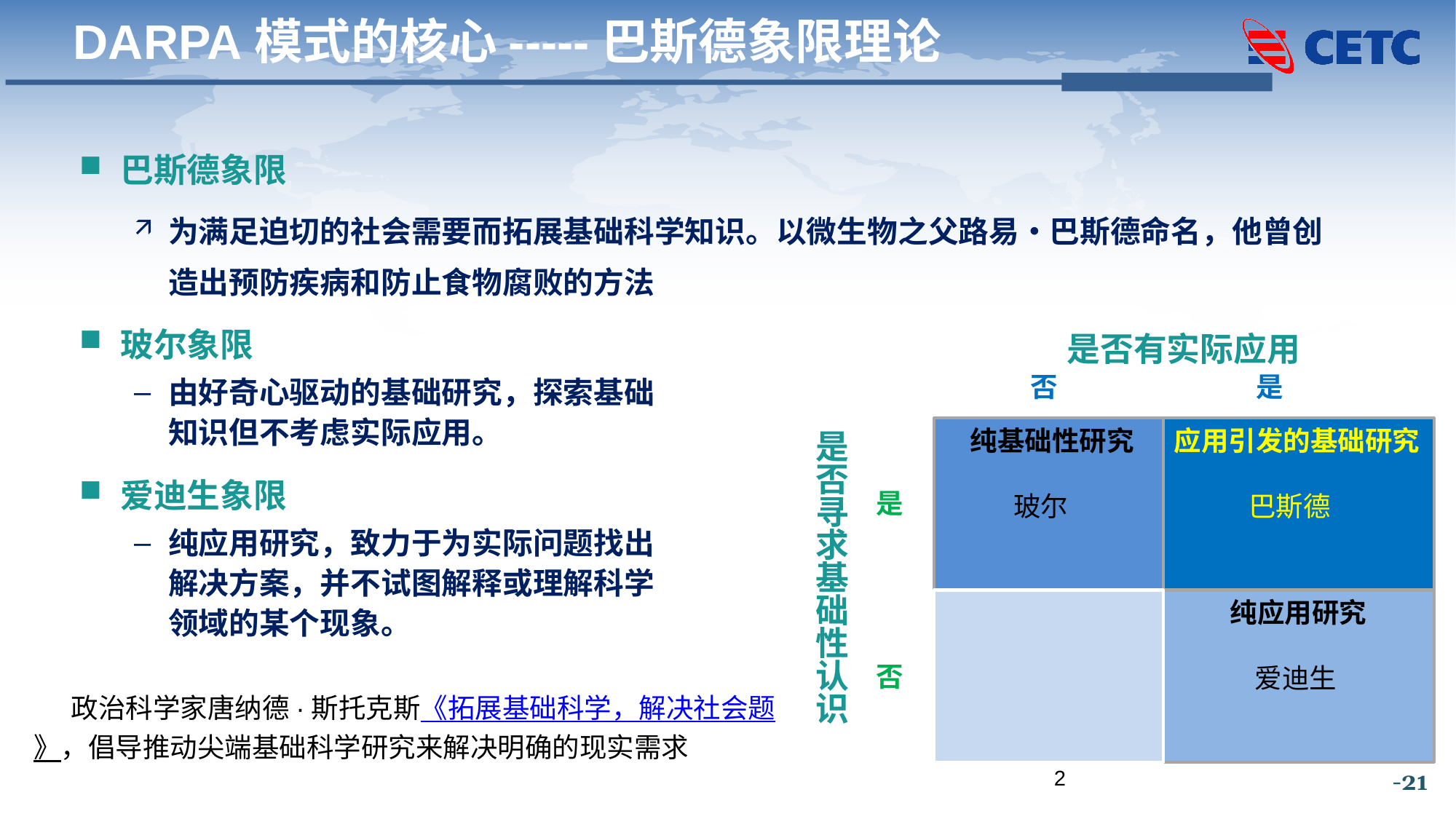

DARPA模式的核心-----巴斯德象限理论
巴斯德象限
为满足迫切的社会需要而拓展基础科学知识。以微生物之父路易•巴斯德命名，他曾创造出预防疾病和防止食物腐败的方法
玻尔象限
由好奇心驱动的基础研究，探索基础知识但不考虑实际应用。
爱迪生象限
纯应用研究，致力于为实际问题找出解决方案，并不试图解释或理解科学领域的某个现象。
是否有实际应用

否
是
   纯基础性研究

          玻尔
应用引发的基础研究

           巴斯德
是
否
寻
求
基
础
性
认
识
是

        纯应用研究

            爱迪生
否
     政治科学家唐纳德·斯托克斯《拓展基础科学，解决社会题》，倡导推动尖端基础科学研究来解决明确的现实需求
-21
2